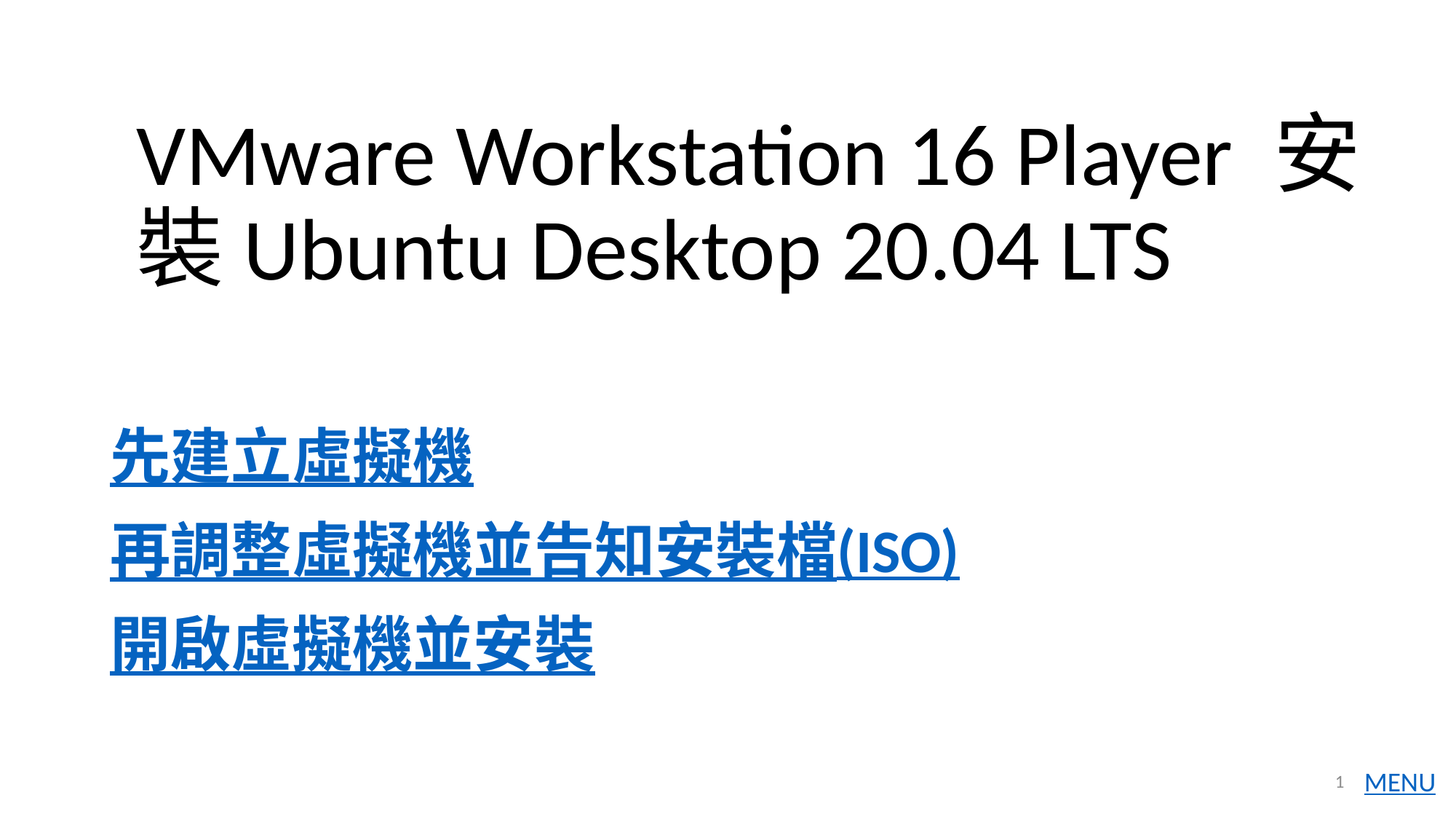

# VMware Workstation 16 Player 安裝Ubuntu Desktop 20.04 LTS
先建立虛擬機
再調整虛擬機並告知安裝檔(ISO)
開啟虛擬機並安裝
1